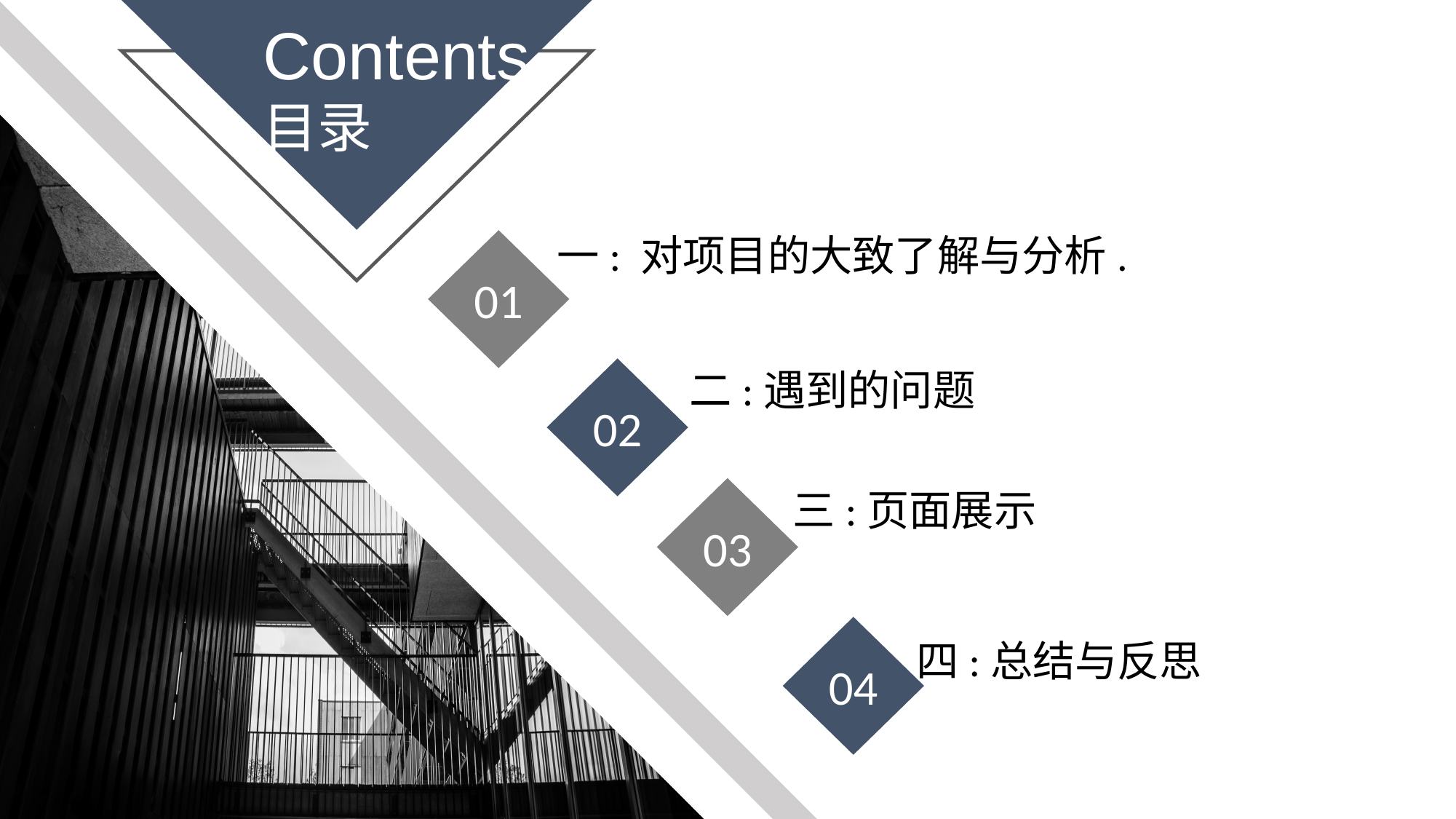

Contents
目录

一: 对项目的大致了解与分析.
01
二:遇到的问题
02
03
三:页面展示
04
四:总结与反思